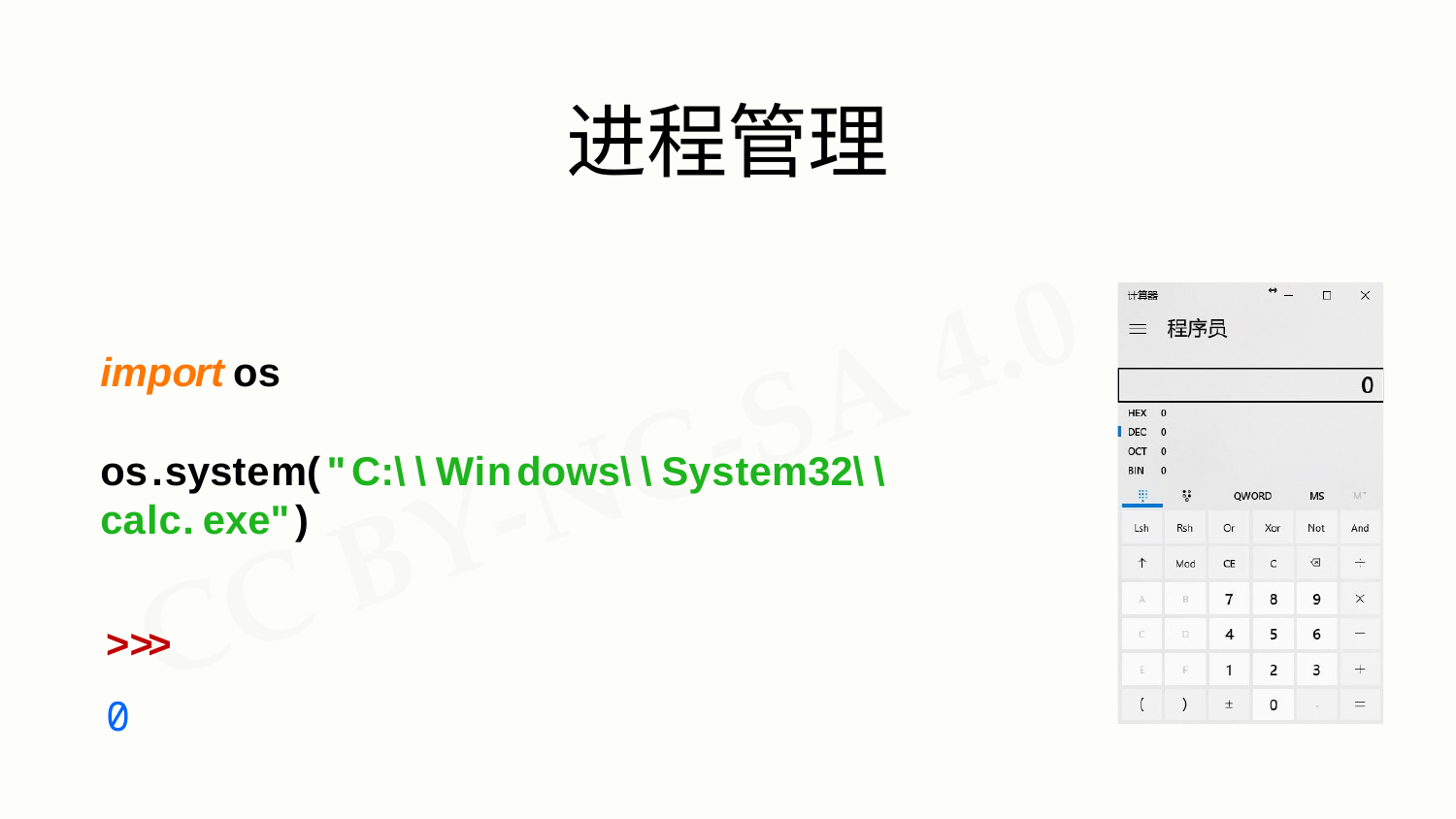

# 进程管理

import os

os.system("C:\\Windows\\System32\\calc.exe")

>>>
0